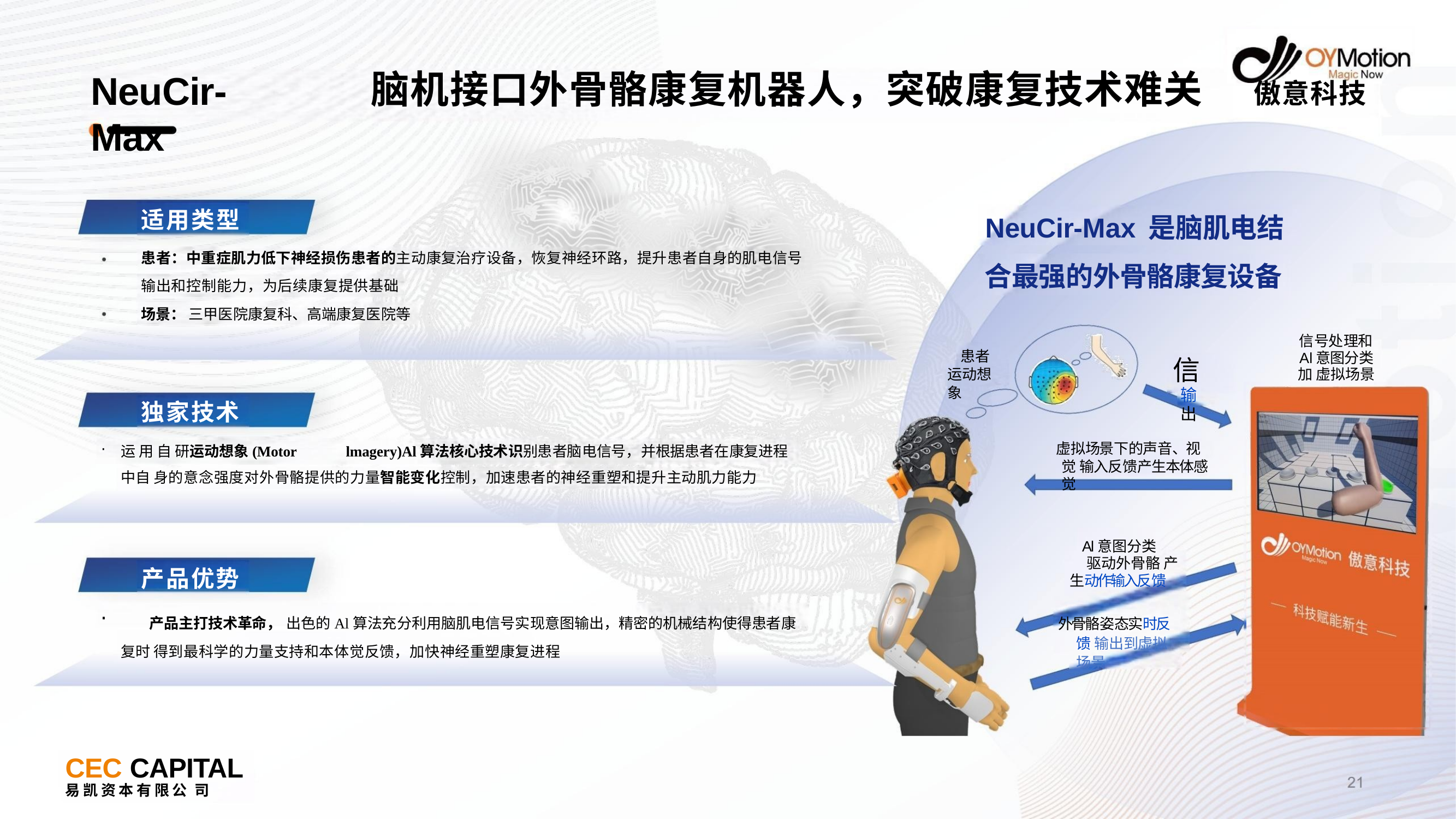

# 脑机接口外骨骼康复机器人，突破康复技术难关
NeuCir-Max
傲意科技
NeuCir-Max	是脑肌电结 合最强的外骨骼康复设备
适用类型
患者：中重症肌力低下神经损伤患者的主动康复治疗设备，恢复神经环路，提升患者自身的肌电信号
输出和控制能力，为后续康复提供基础
场景： 三甲医院康复科、高端康复医院等
信号处理和 Al意图分类加 虚拟场景
患者 运动想象
信
输出

独家技术
运 用 自 研运动想象(Motor	lmagery)Al算法核心技术识别患者脑电信号，并根据患者在康复进程中自 身的意念强度对外骨骼提供的力量智能变化控制，加速患者的神经重塑和提升主动肌力能力
虚拟场景下的声音、视觉 输入反馈产生本体感觉
Al意图分类
驱动外骨骼 产生动作输入反馈
产品优势
	产品主打技术革命， 出色的Al算法充分利用脑肌电信号实现意图输出，精密的机械结构使得患者康复时 得到最科学的力量支持和本体觉反馈，加快神经重塑康复进程
外骨骼姿态实时反馈 输出到虚拟场景
CEC CAPITAL
易 凯 资 本 有 限 公 司